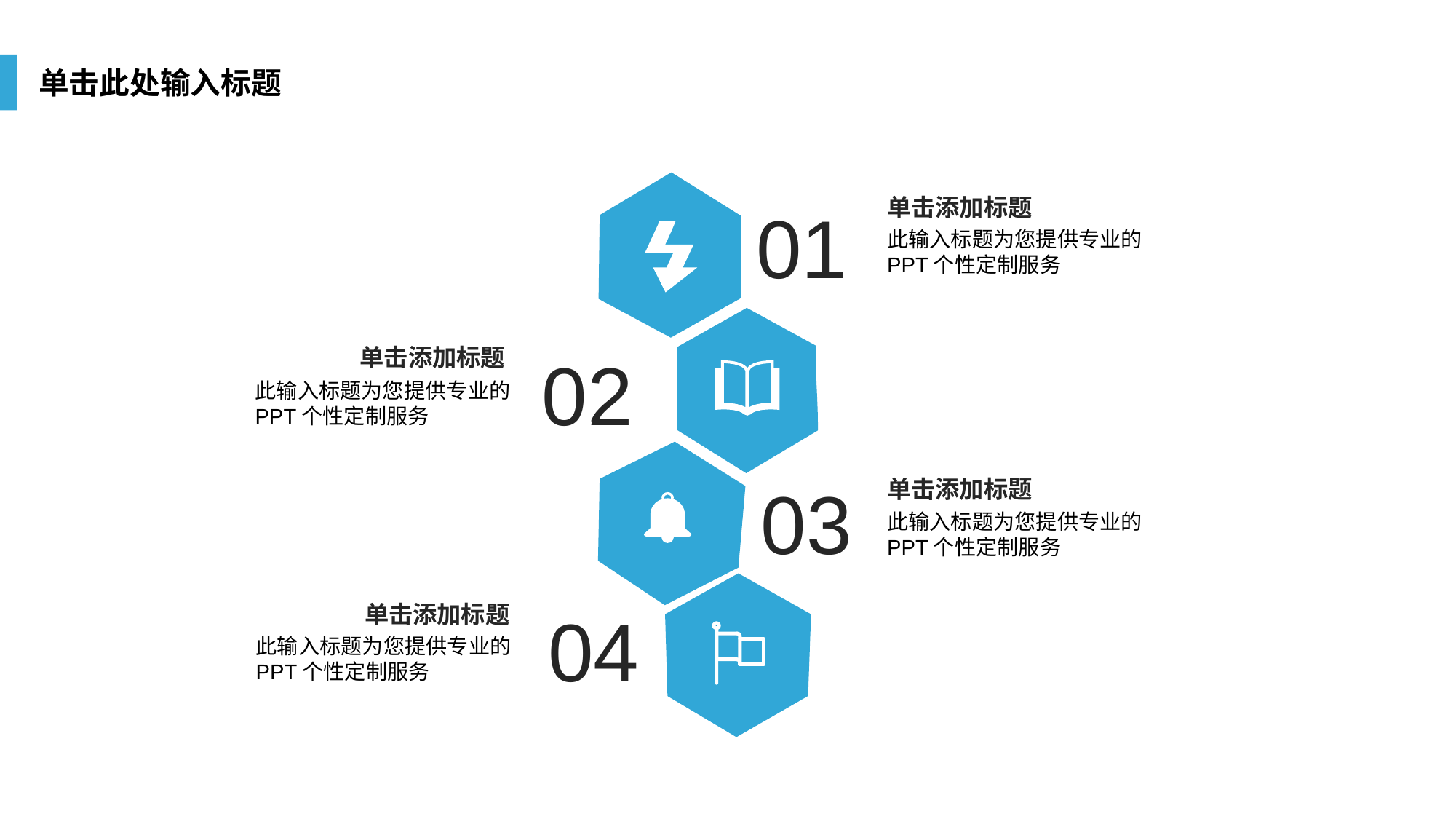

单击此处输入标题

单击添加标题
此输入标题为您提供专业的PPT个性定制服务

01

单击添加标题
此输入标题为您提供专业的PPT个性定制服务

02

03
单击添加标题
此输入标题为您提供专业的PPT个性定制服务

单击添加标题
此输入标题为您提供专业的PPT个性定制服务

04